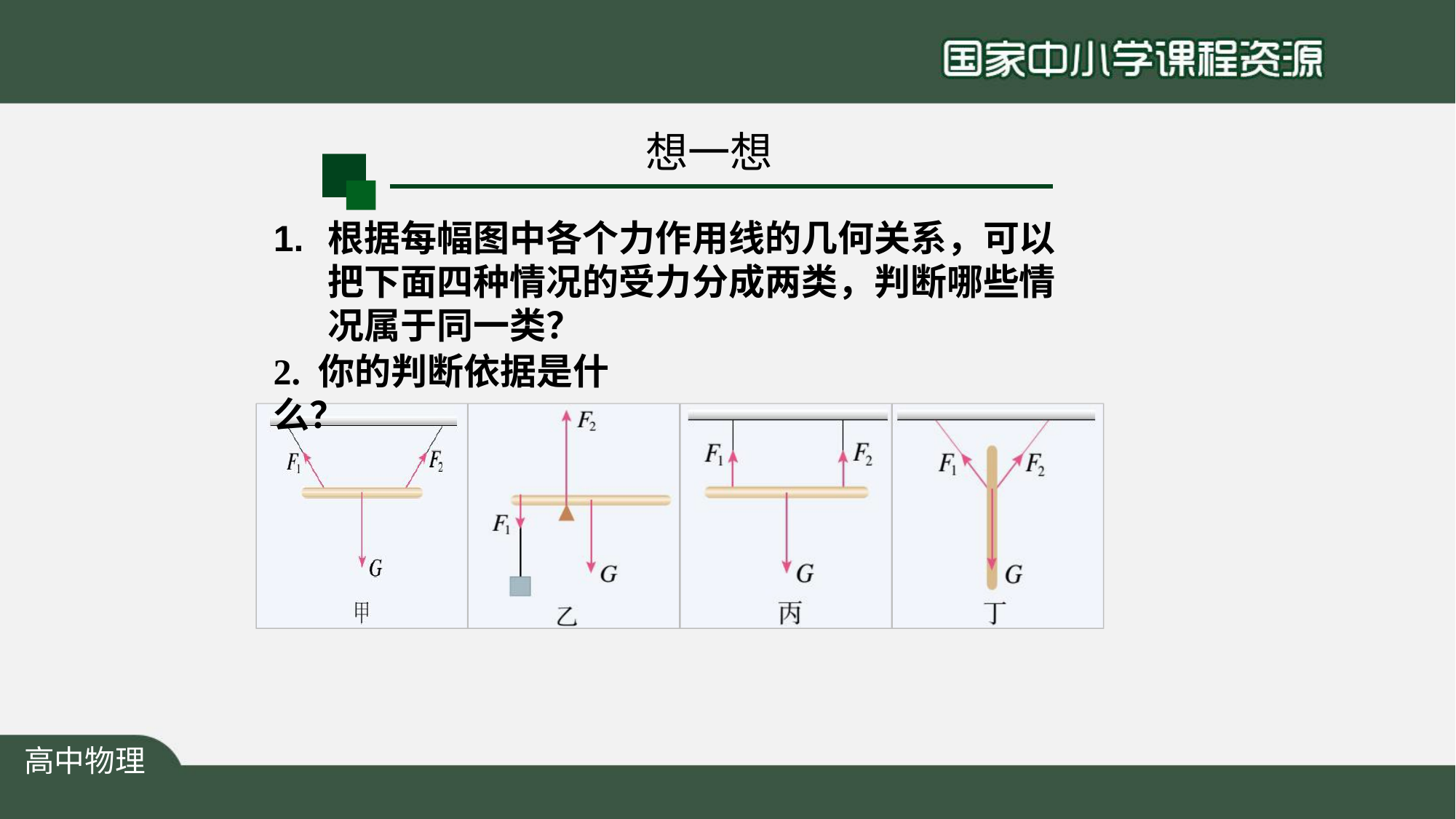

想一想

# 1.	根据每幅图中各个力作用线的几何关系，可以 把下面四种情况的受力分成两类，判断哪些情
况属于同一类？
2. 你的判断依据是什么？

高中物理